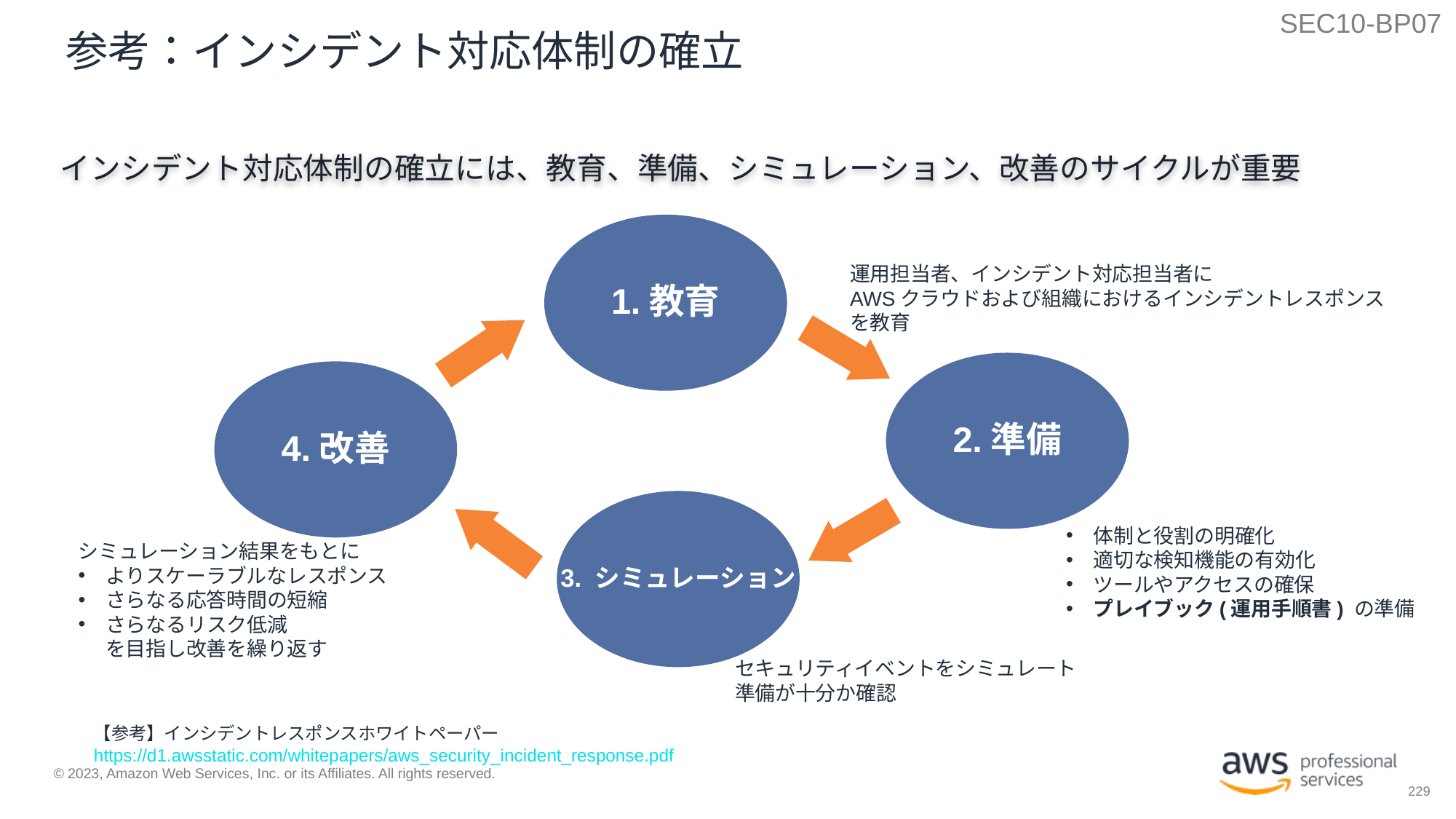

SEC10-BP07
# 参考：インシデント対応体制の確立
インシデント対応体制の確立には、教育、準備、シミュレーション、改善のサイクルが重要

1.教育
運用担当者、インシデント対応担当者に
AWSクラウドおよび組織におけるインシデントレスポンスを教育

2.準備
4.改善
3. シミュレーション

体制と役割の明確化
適切な検知機能の有効化
ツールやアクセスの確保
プレイブック(運用手順書) の準備
シミュレーション結果をもとに
よりスケーラブルなレスポンス
さらなる応答時間の短縮
さらなるリスク低減
を目指し改善を繰り返す
セキュリティイベントをシミュレート
準備が十分か確認
【参考】インシデントレスポンスホワイトペーパー
https://d1.awsstatic.com/whitepapers/aws_security_incident_response.pdf